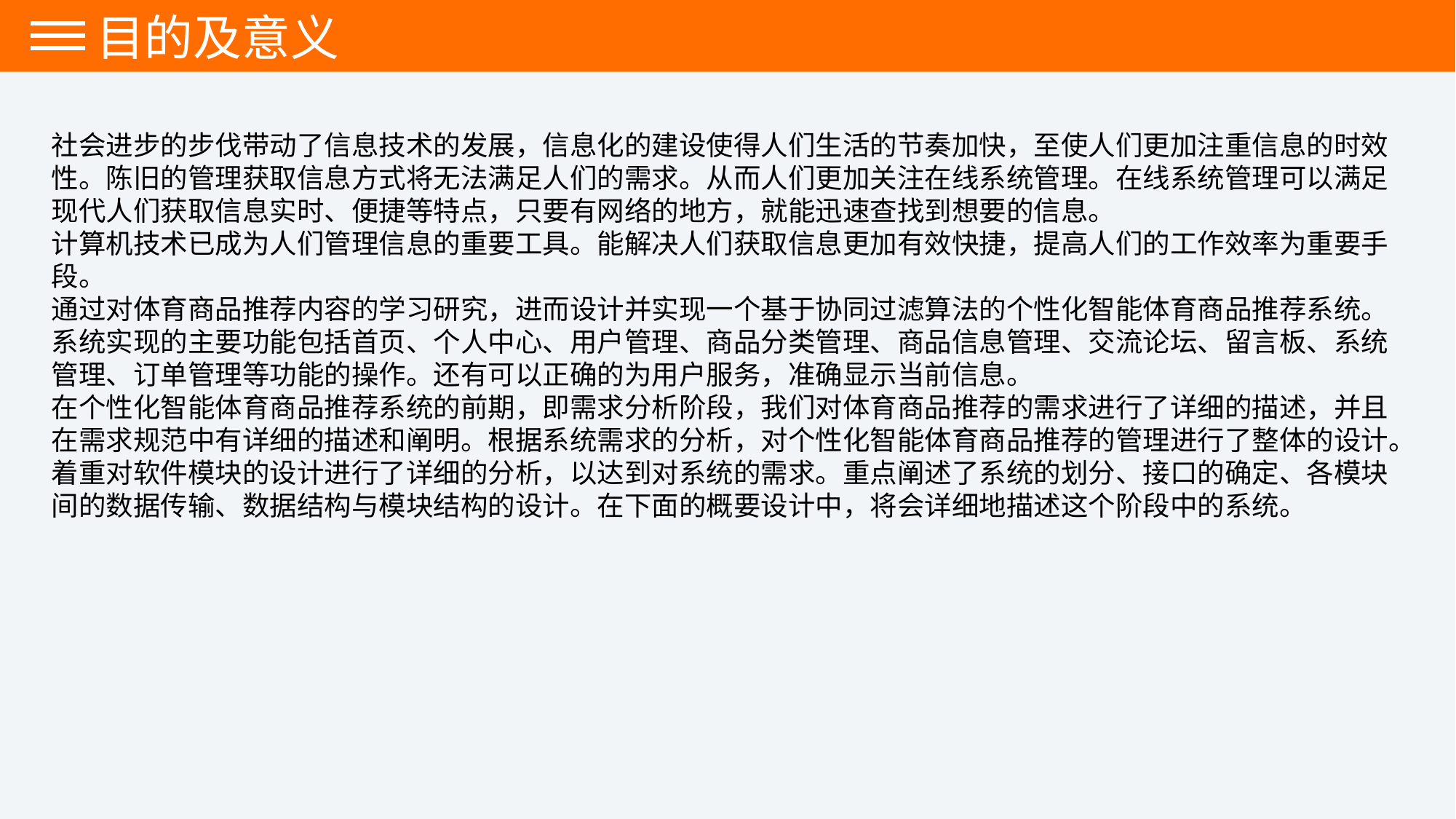

目的及意义
社会进步的步伐带动了信息技术的发展，信息化的建设使得人们生活的节奏加快，至使人们更加注重信息的时效性。陈旧的管理获取信息方式将无法满足人们的需求。从而人们更加关注在线系统管理。在线系统管理可以满足现代人们获取信息实时、便捷等特点，只要有网络的地方，就能迅速查找到想要的信息。
计算机技术已成为人们管理信息的重要工具。能解决人们获取信息更加有效快捷，提高人们的工作效率为重要手段。
通过对体育商品推荐内容的学习研究，进而设计并实现一个基于协同过滤算法的个性化智能体育商品推荐系统。系统实现的主要功能包括首页、个人中心、用户管理、商品分类管理、商品信息管理、交流论坛、留言板、系统管理、订单管理等功能的操作。还有可以正确的为用户服务，准确显示当前信息。
在个性化智能体育商品推荐系统的前期，即需求分析阶段，我们对体育商品推荐的需求进行了详细的描述，并且在需求规范中有详细的描述和阐明。根据系统需求的分析，对个性化智能体育商品推荐的管理进行了整体的设计。着重对软件模块的设计进行了详细的分析，以达到对系统的需求。重点阐述了系统的划分、接口的确定、各模块间的数据传输、数据结构与模块结构的设计。在下面的概要设计中，将会详细地描述这个阶段中的系统。